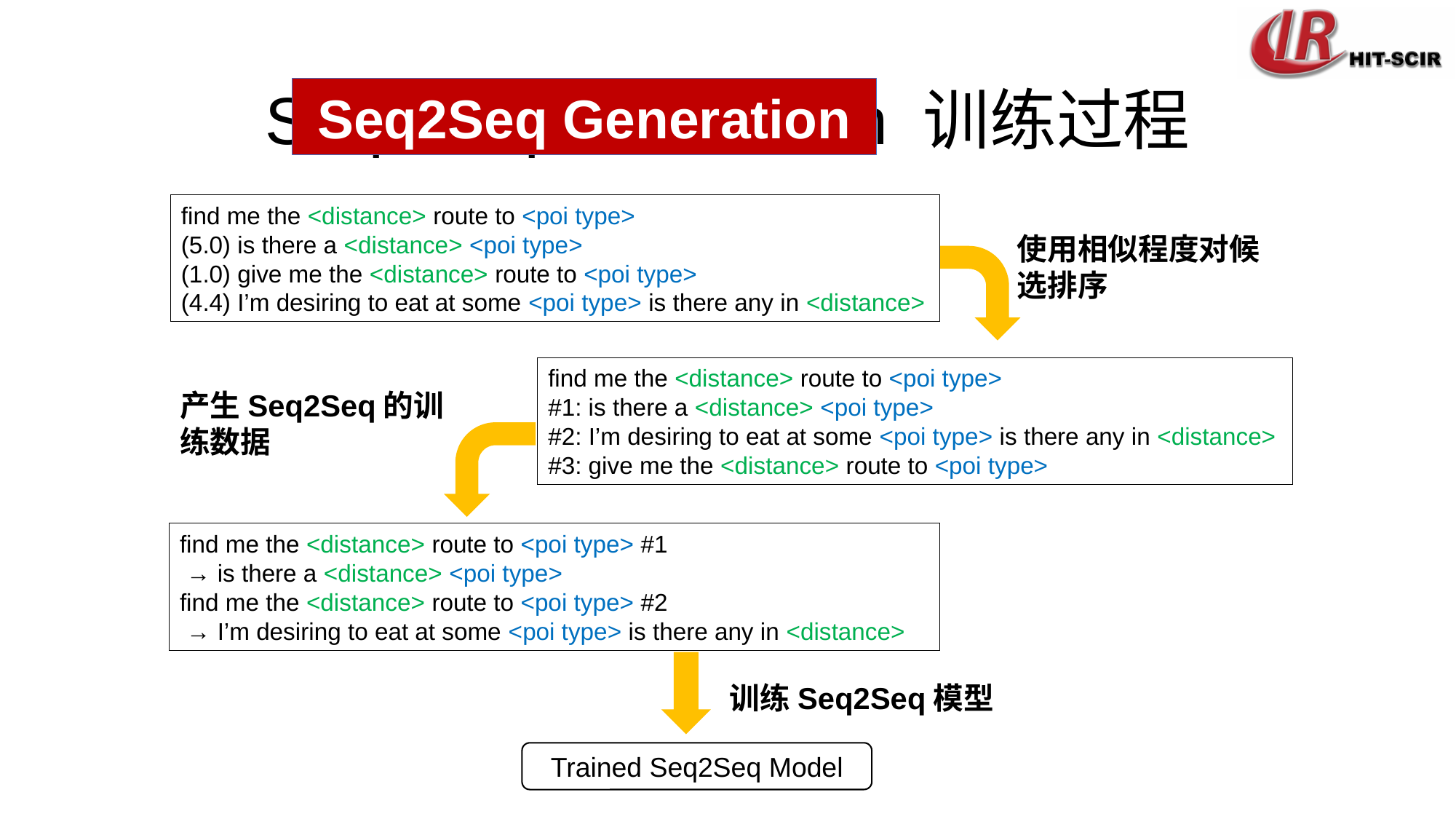

# Seq2Seq Generation 训练过程
Seq2Seq Generation
find me the <distance> route to <poi type>
(5.0) is there a <distance> <poi type>
(1.0) give me the <distance> route to <poi type>
(4.4) I’m desiring to eat at some <poi type> is there any in <distance>
使用相似程度对候选排序

find me the <distance> route to <poi type>
#1: is there a <distance> <poi type>
#2: I’m desiring to eat at some <poi type> is there any in <distance>
#3: give me the <distance> route to <poi type>
产生Seq2Seq的训练数据

find me the <distance> route to <poi type> #1
 → is there a <distance> <poi type>
find me the <distance> route to <poi type> #2
 → I’m desiring to eat at some <poi type> is there any in <distance>

训练Seq2Seq模型
Trained Seq2Seq Model